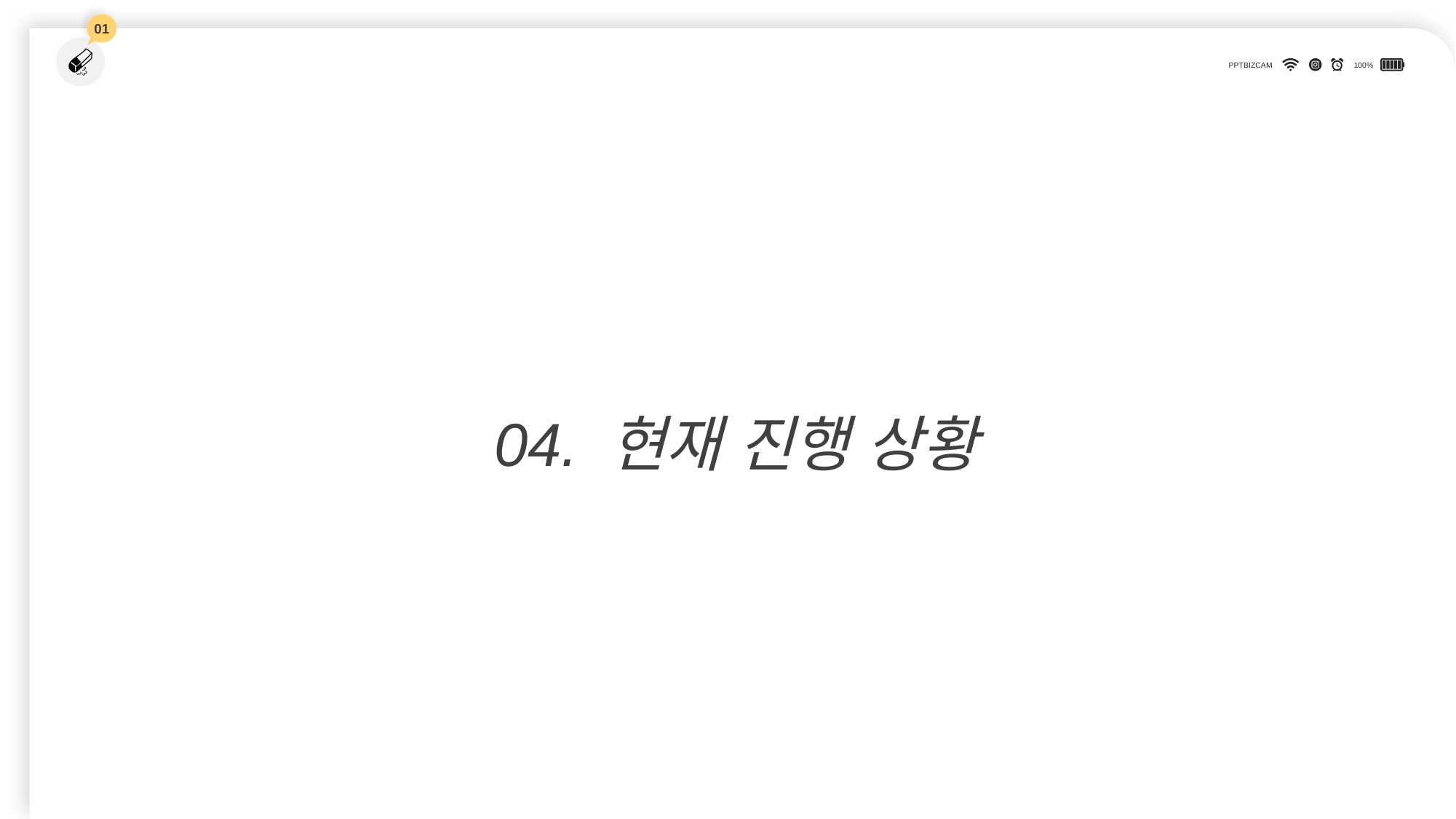

01
04. 현재 진행 상황

PPTBIZCAM
100%